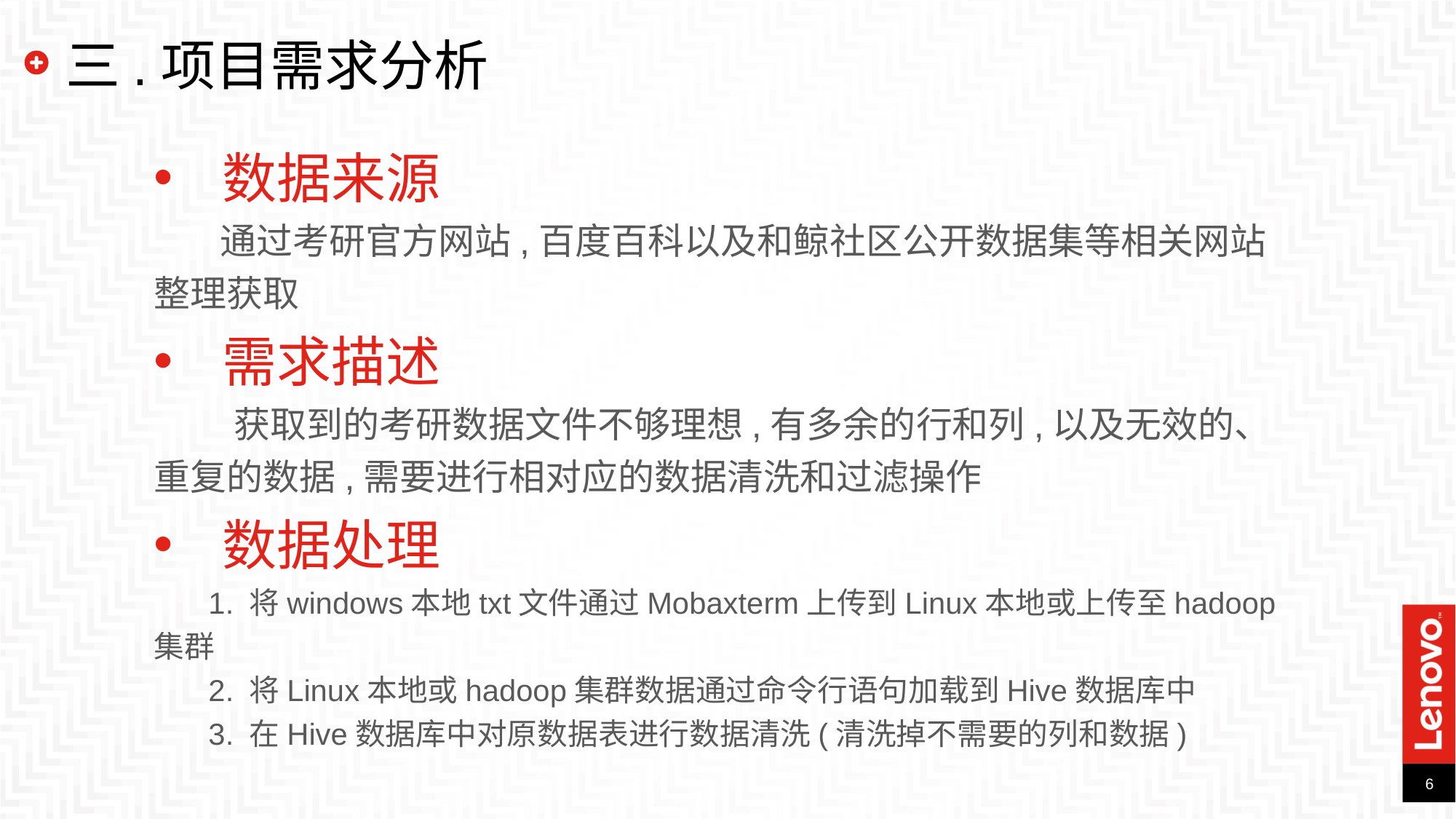

# 三.项目需求分析
数据来源
       通过考研官方网站,百度百科以及和鲸社区公开数据集等相关网站整理获取
需求描述
  获取到的考研数据文件不够理想,有多余的行和列,以及无效的、重复的数据,需要进行相对应的数据清洗和过滤操作
数据处理
1. 将windows本地txt文件通过Mobaxterm上传到Linux本地或上传至hadoop集群
2. 将Linux本地或hadoop集群数据通过命令行语句加载到Hive数据库中
3. 在Hive数据库中对原数据表进行数据清洗(清洗掉不需要的列和数据)